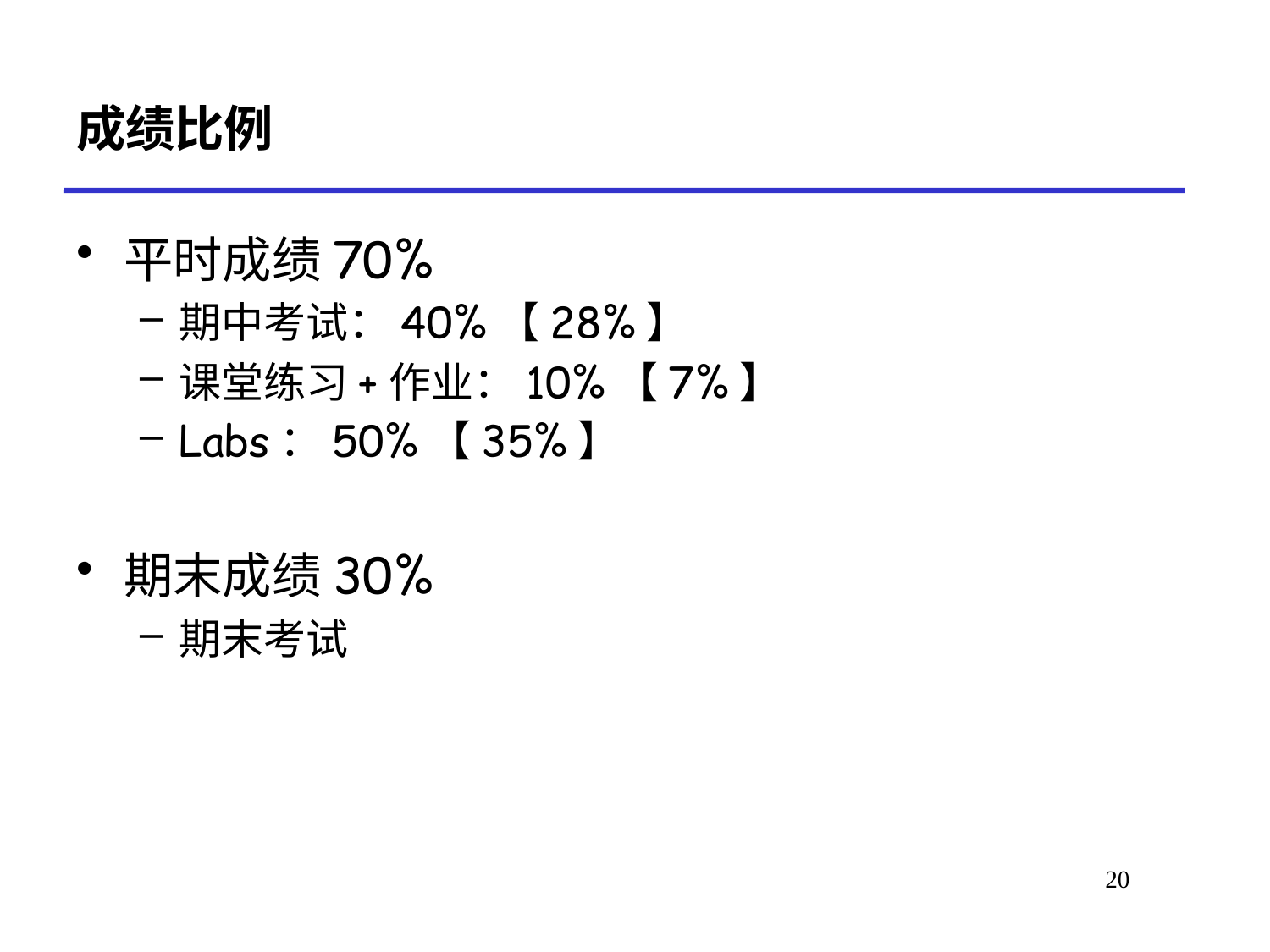

# 成绩比例
平时成绩70%
期中考试：40%【28%】
课堂练习+作业：10%【7%】
Labs：50%【35%】

期末成绩30%
期末考试
20